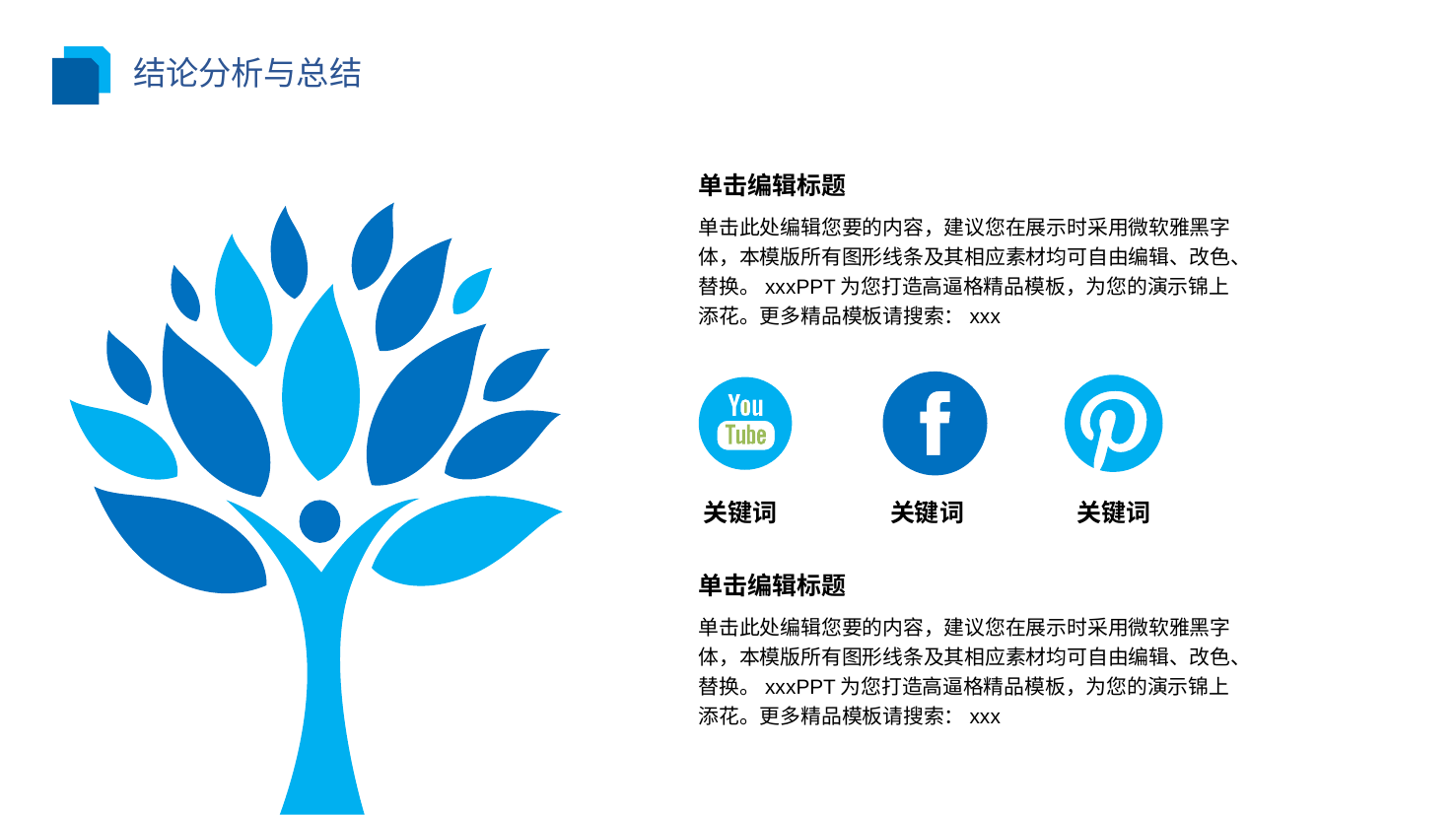

结论分析与总结

单击编辑标题
单击此处编辑您要的内容，建议您在展示时采用微软雅黑字体，本模版所有图形线条及其相应素材均可自由编辑、改色、替换。xxxPPT为您打造高逼格精品模板，为您的演示锦上添花。更多精品模板请搜索：xxx

关键词
关键词
关键词
单击编辑标题
单击此处编辑您要的内容，建议您在展示时采用微软雅黑字体，本模版所有图形线条及其相应素材均可自由编辑、改色、替换。xxxPPT为您打造高逼格精品模板，为您的演示锦上添花。更多精品模板请搜索：xxx